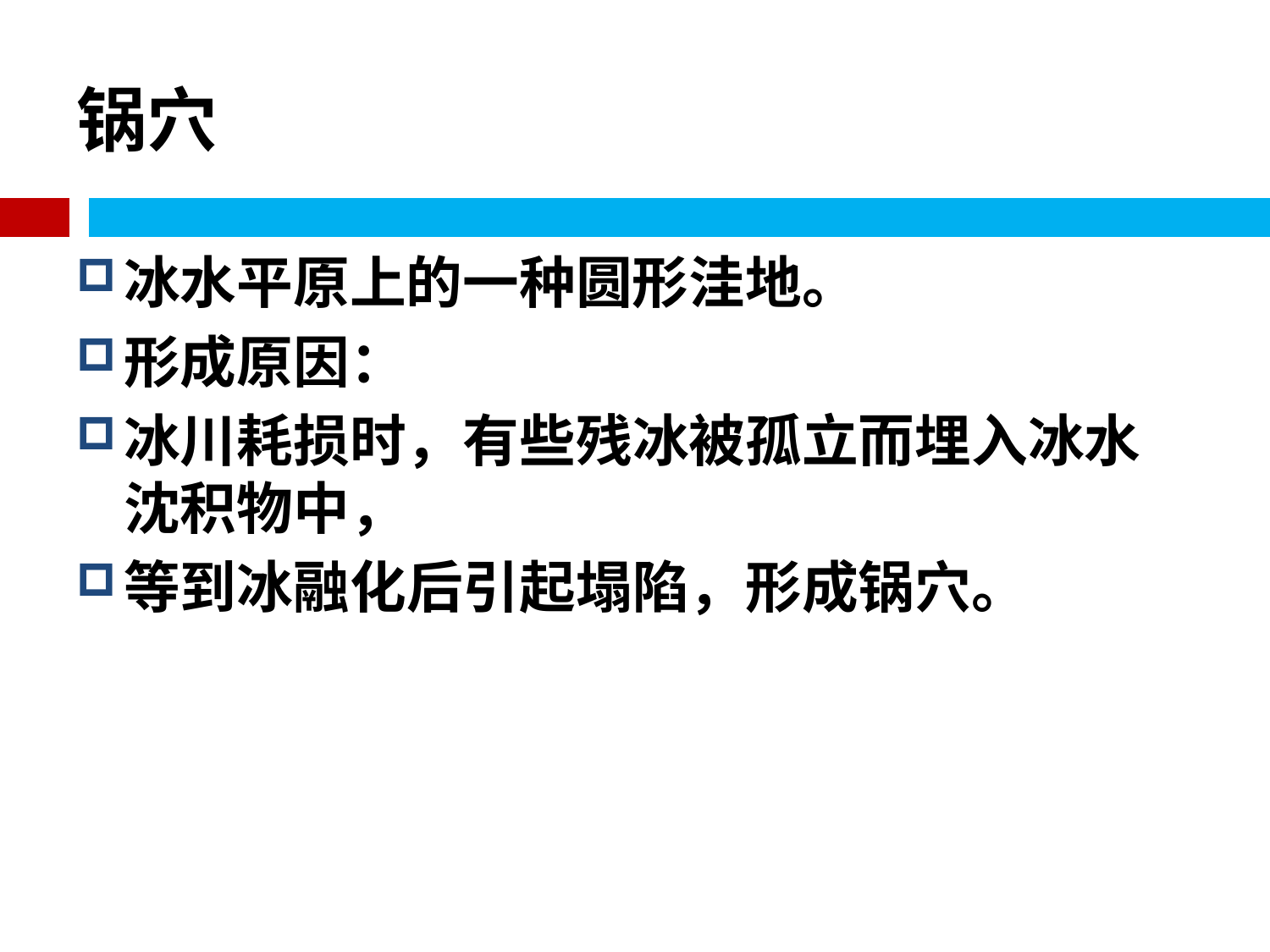

# 锅穴
冰水平原上的一种圆形洼地。
形成原因：
冰川耗损时，有些残冰被孤立而埋入冰水沈积物中，
等到冰融化后引起塌陷，形成锅穴。